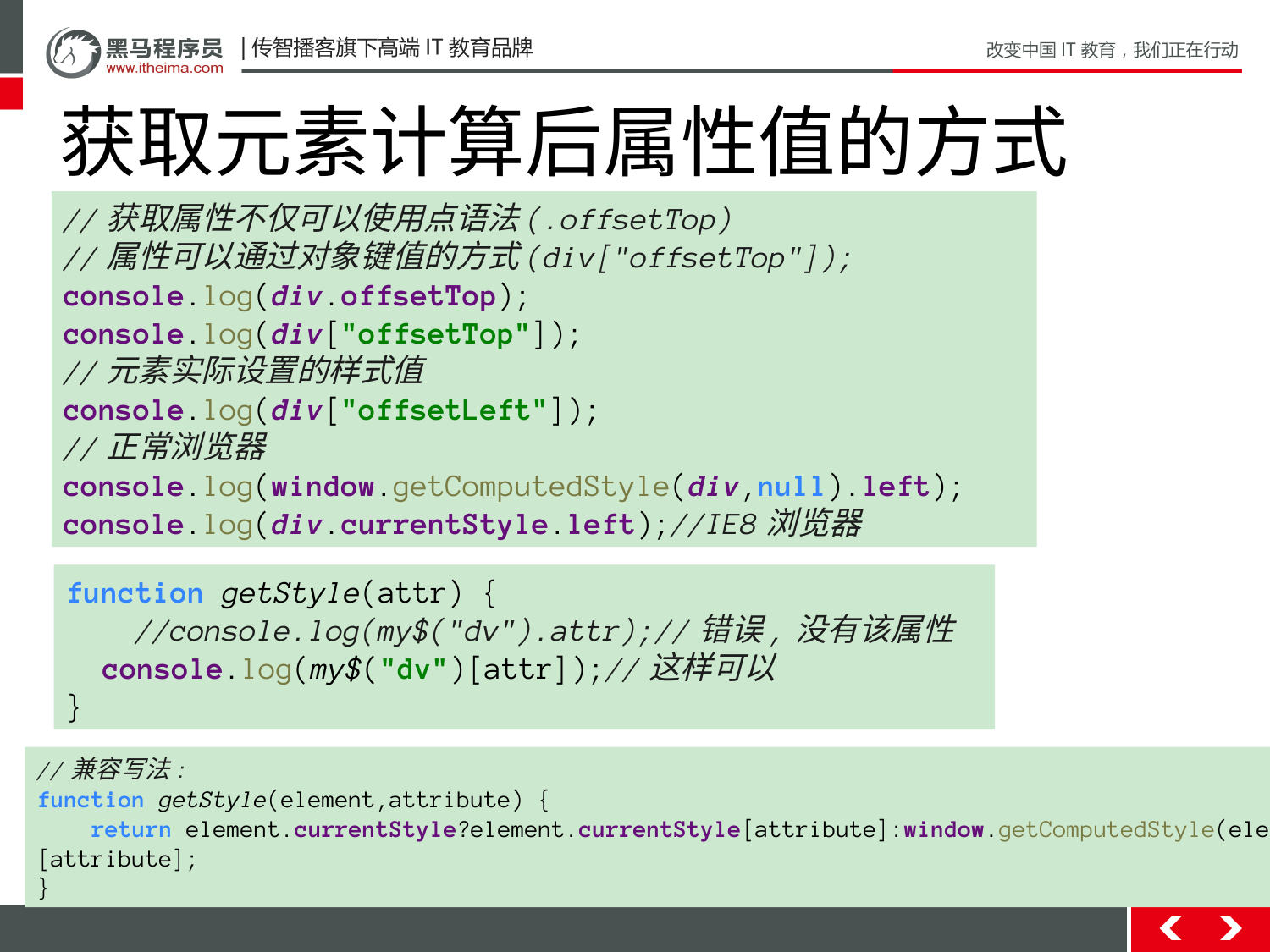

获取元素计算后属性值的方式
//获取属性不仅可以使用点语法(.offsetTop)
//属性可以通过对象键值的方式(div["offsetTop"]);
console.log(div.offsetTop);
console.log(div["offsetTop"]);
//元素实际设置的样式值
console.log(div["offsetLeft"]);
//正常浏览器
console.log(window.getComputedStyle(div,null).left);
console.log(div.currentStyle.left);//IE8浏览器
function getStyle(attr) {
    //console.log(my$("dv").attr);//错误,没有该属性
    console.log(my$("dv")[attr]);//这样可以
}
//兼容写法:
function getStyle(element,attribute) {
    return element.currentStyle?element.currentStyle[attribute]:window.getComputedStyle(element,null)[attribute];
}